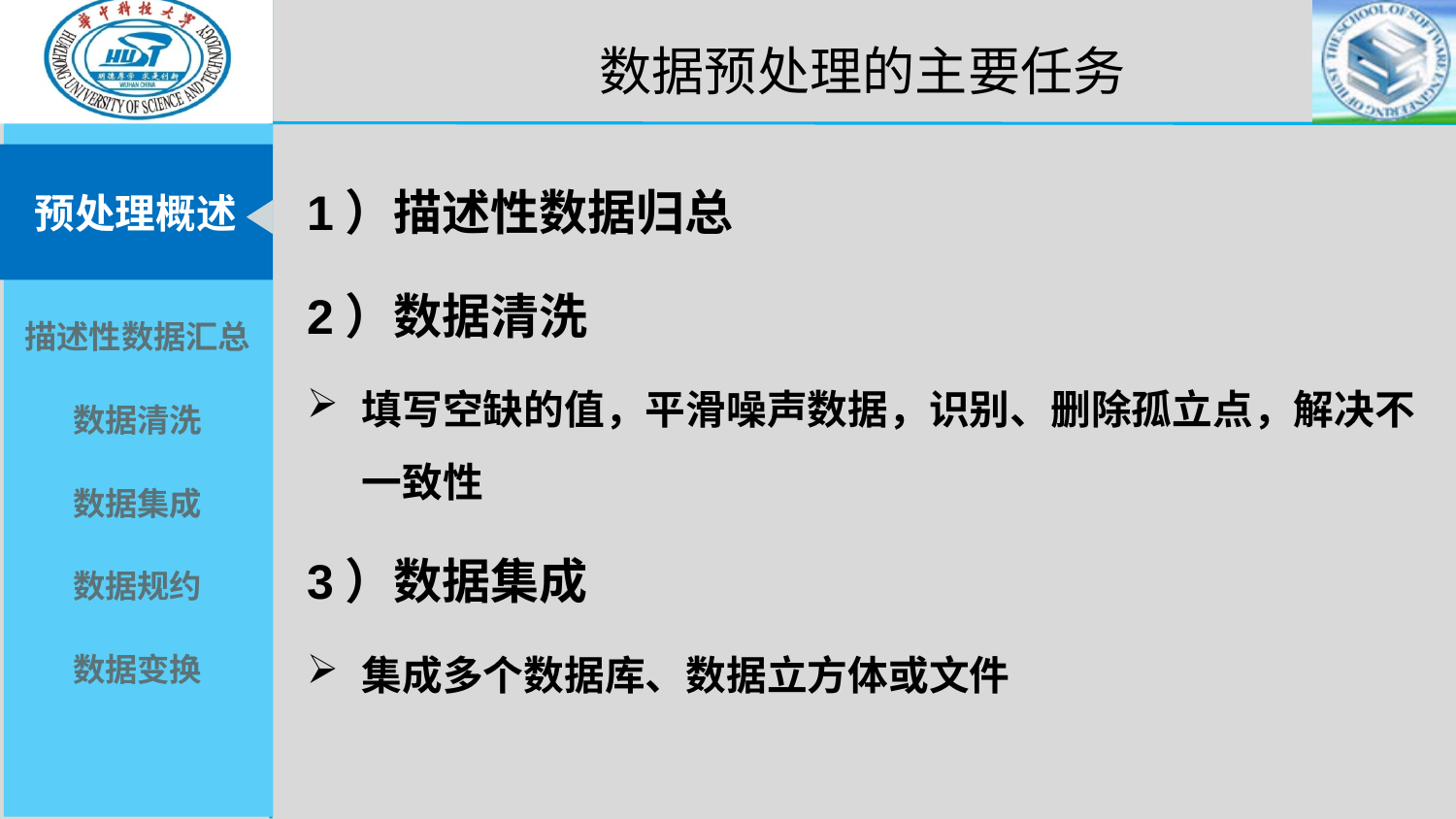

数据预处理的主要任务
1）描述性数据归总
2）数据清洗
填写空缺的值，平滑噪声数据，识别、删除孤立点，解决不一致性
3）数据集成
集成多个数据库、数据立方体或文件